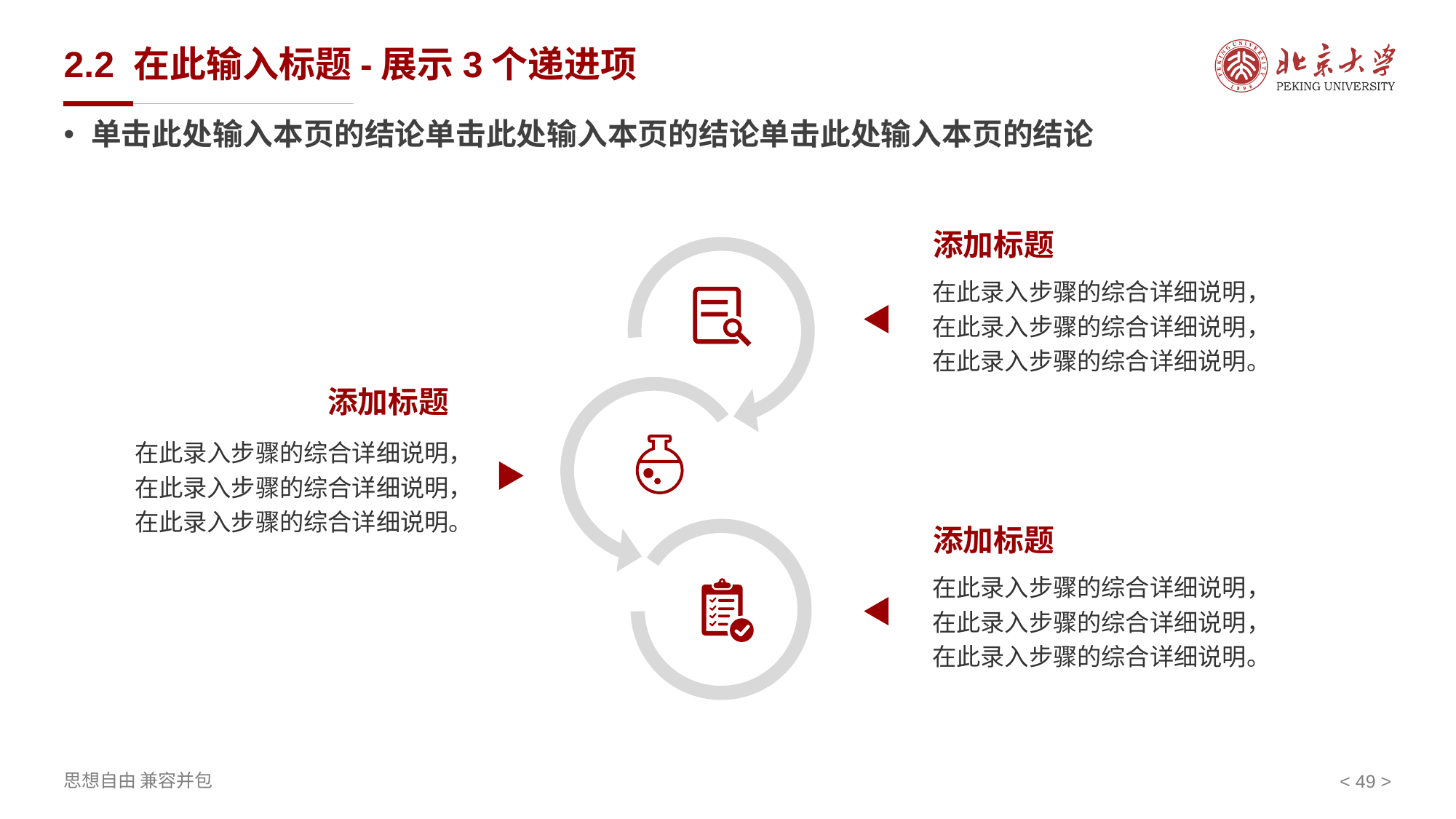

# 2.2 在此输入标题-展示3个递进项
单击此处输入本页的结论单击此处输入本页的结论单击此处输入本页的结论
添加标题

在此录入步骤的综合详细说明，在此录入步骤的综合详细说明，在此录入步骤的综合详细说明。

添加标题
在此录入步骤的综合详细说明，在此录入步骤的综合详细说明，在此录入步骤的综合详细说明。

添加标题
在此录入步骤的综合详细说明，在此录入步骤的综合详细说明，在此录入步骤的综合详细说明。

< 49 >